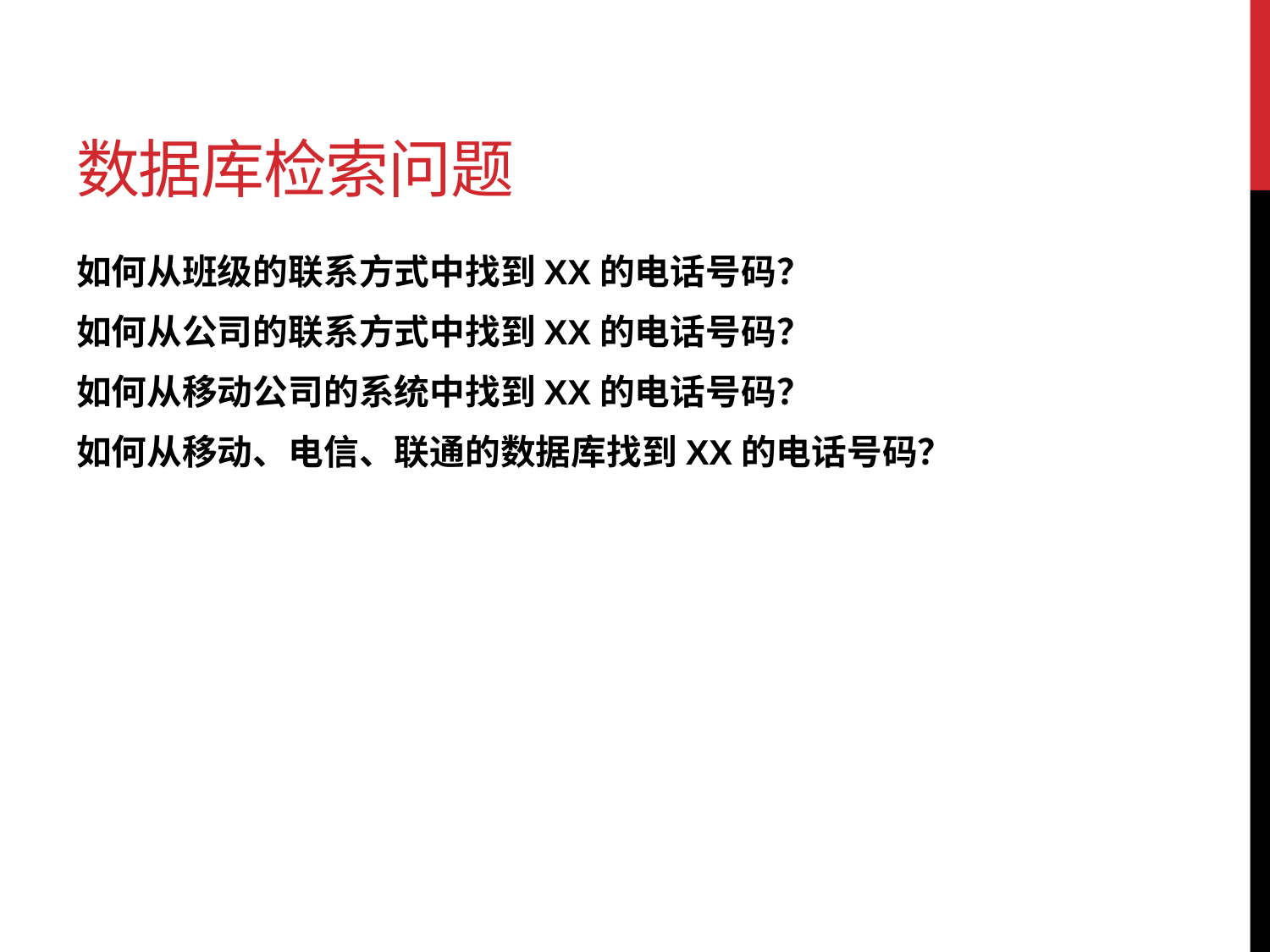

# 数据库检索问题
如何从班级的联系方式中找到XX的电话号码？
如何从公司的联系方式中找到XX的电话号码？
如何从移动公司的系统中找到XX的电话号码？
如何从移动、电信、联通的数据库找到XX的电话号码？